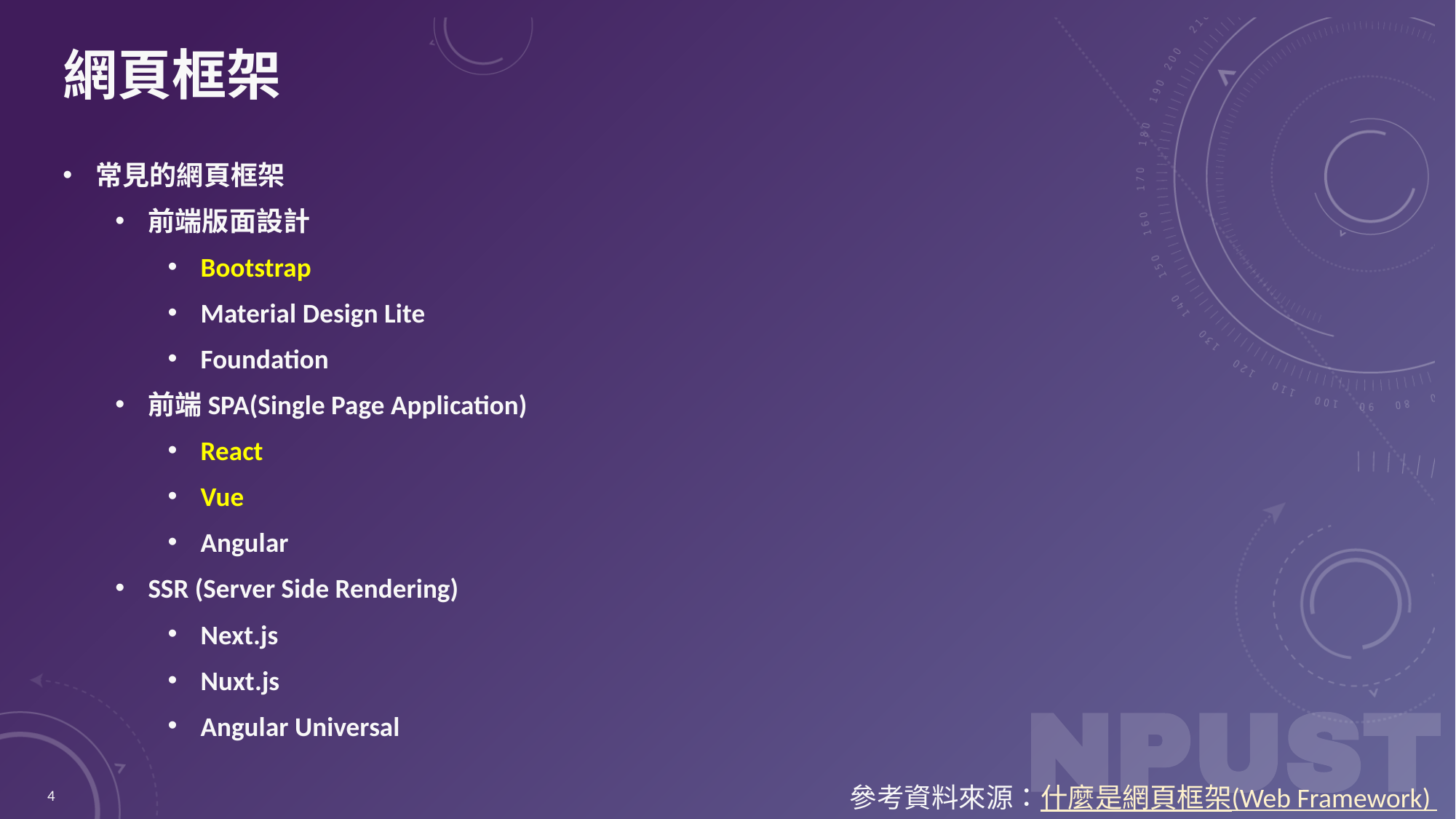

# 網頁框架
常見的網頁框架
前端版面設計
Bootstrap
Material Design Lite
Foundation
前端SPA(Single Page Application)
React
Vue
Angular
SSR (Server Side Rendering)
Next.js
Nuxt.js
Angular Universal
4
參考資料來源：什麼是網頁框架(Web Framework)